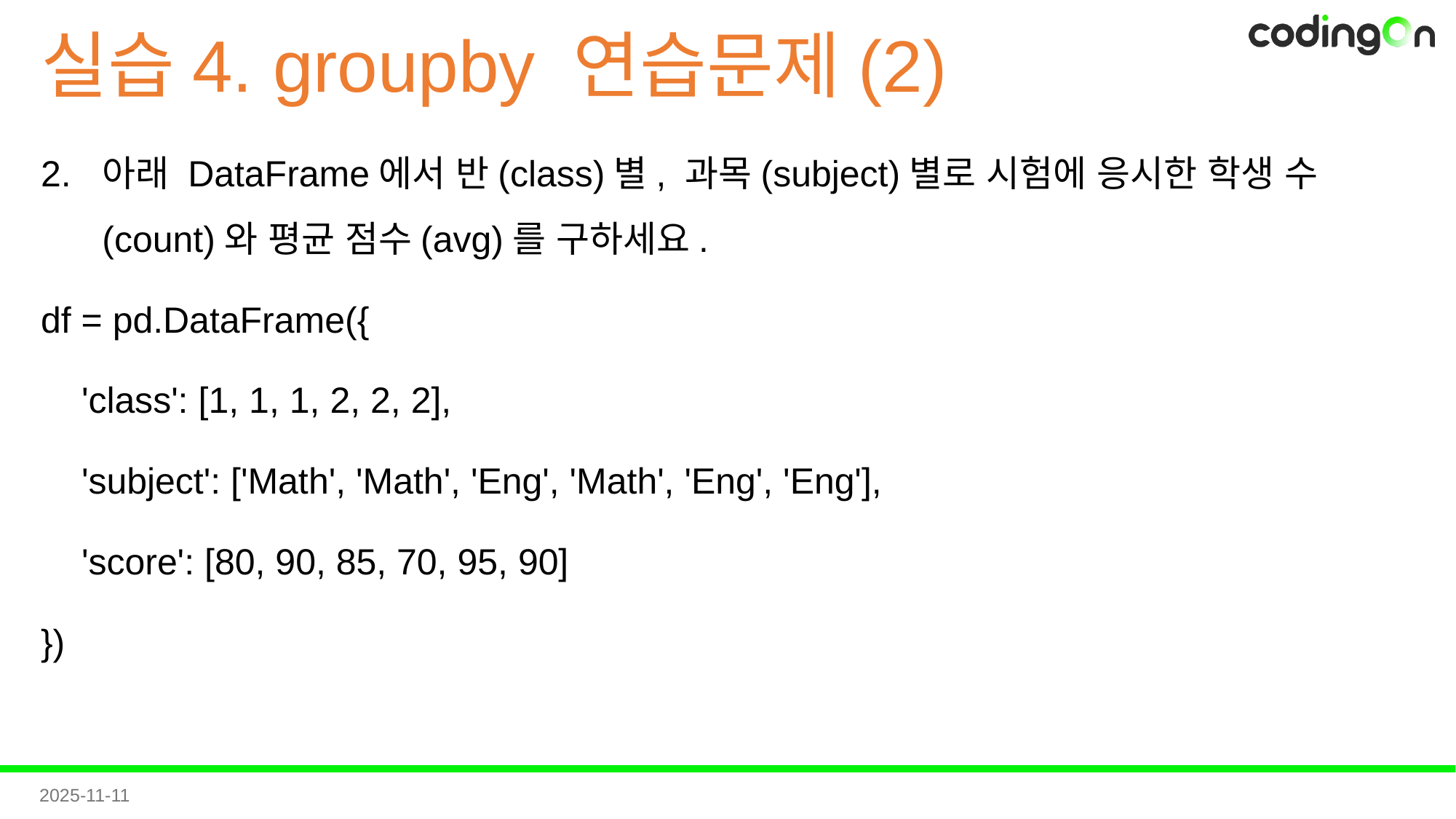

# 실습4. groupby 연습문제(2)
아래 DataFrame에서 반(class)별, 과목(subject)별로 시험에 응시한 학생 수(count)와 평균 점수(avg)를 구하세요.
df = pd.DataFrame({
    'class': [1, 1, 1, 2, 2, 2],
    'subject': ['Math', 'Math', 'Eng', 'Math', 'Eng', 'Eng'],
    'score': [80, 90, 85, 70, 95, 90]
})
2025-11-11